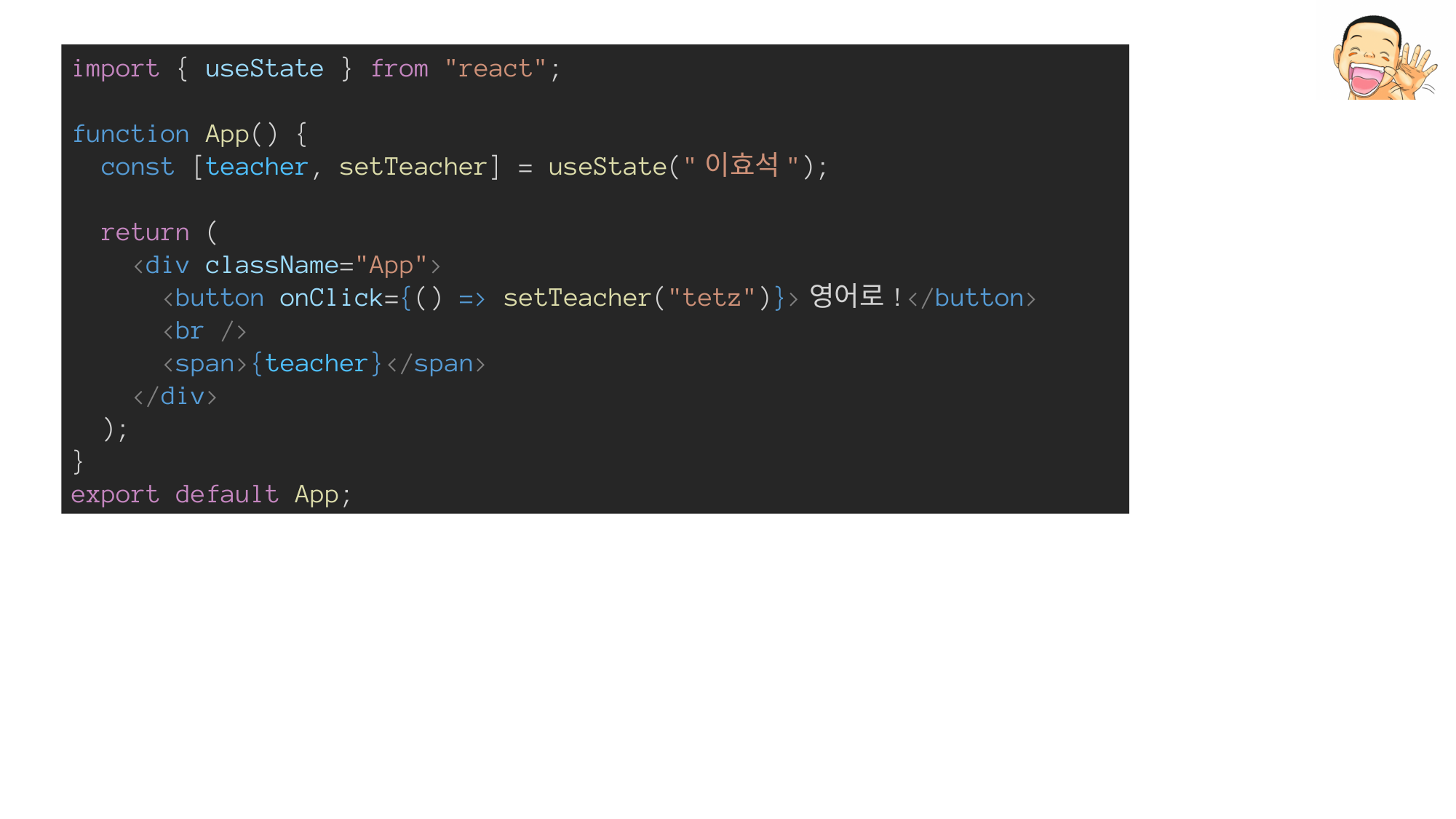

import { useState } from "react";
function App() {
  const [teacher, setTeacher] = useState("이효석");
  return (
    <div className="App">
      <button onClick={() => setTeacher("tetz")}>영어로!</button>
      <br />
      <span>{teacher}</span>
    </div>
  );
}
export default App;